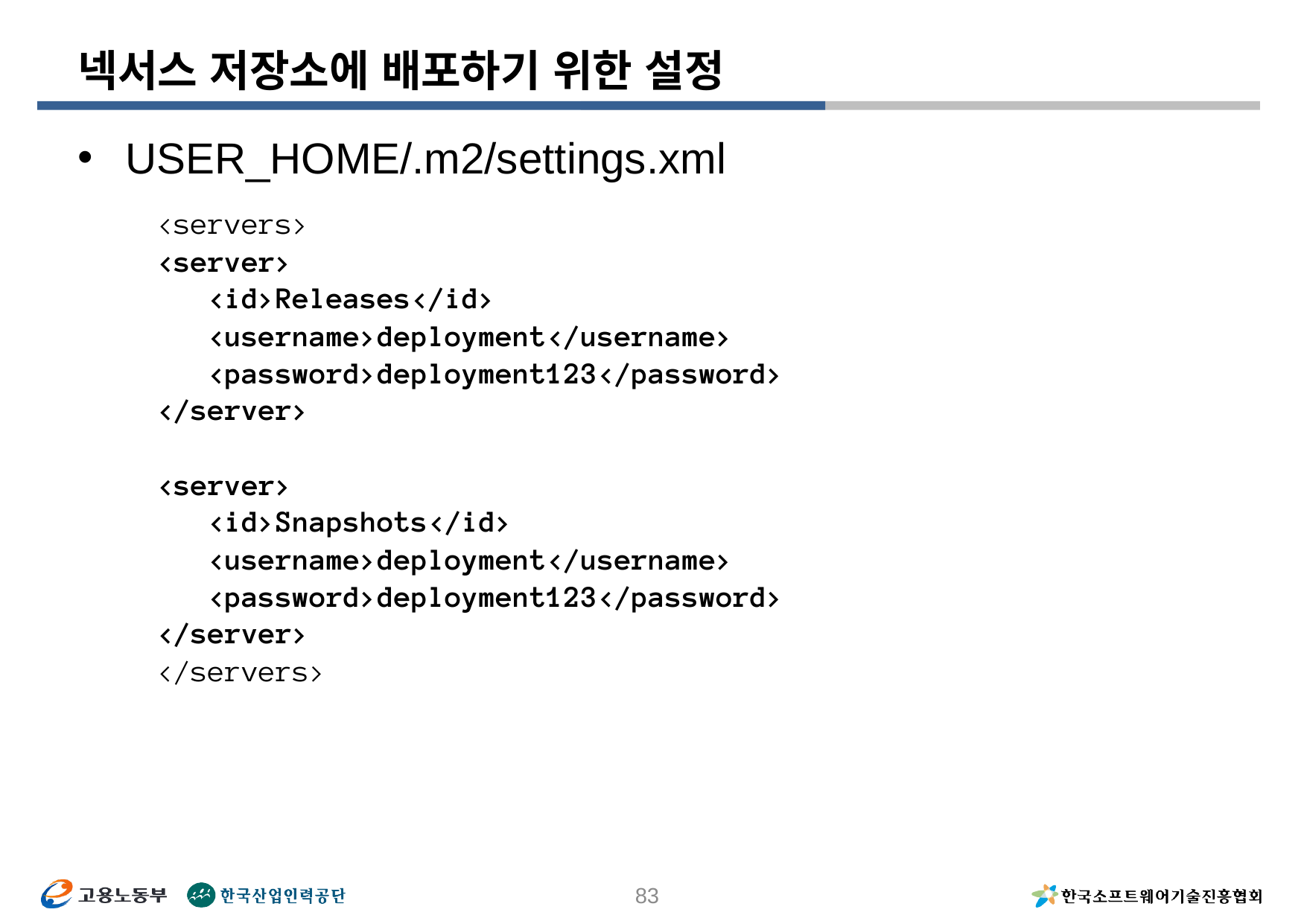

# 넥서스 저장소에 배포하기 위한 설정
USER_HOME/.m2/settings.xml
<servers>
<server>
   <id>Releases</id>
   <username>deployment</username>
   <password>deployment123</password>
</server>

<server>
   <id>Snapshots</id>
   <username>deployment</username>
   <password>deployment123</password>
</server>
</servers>
83